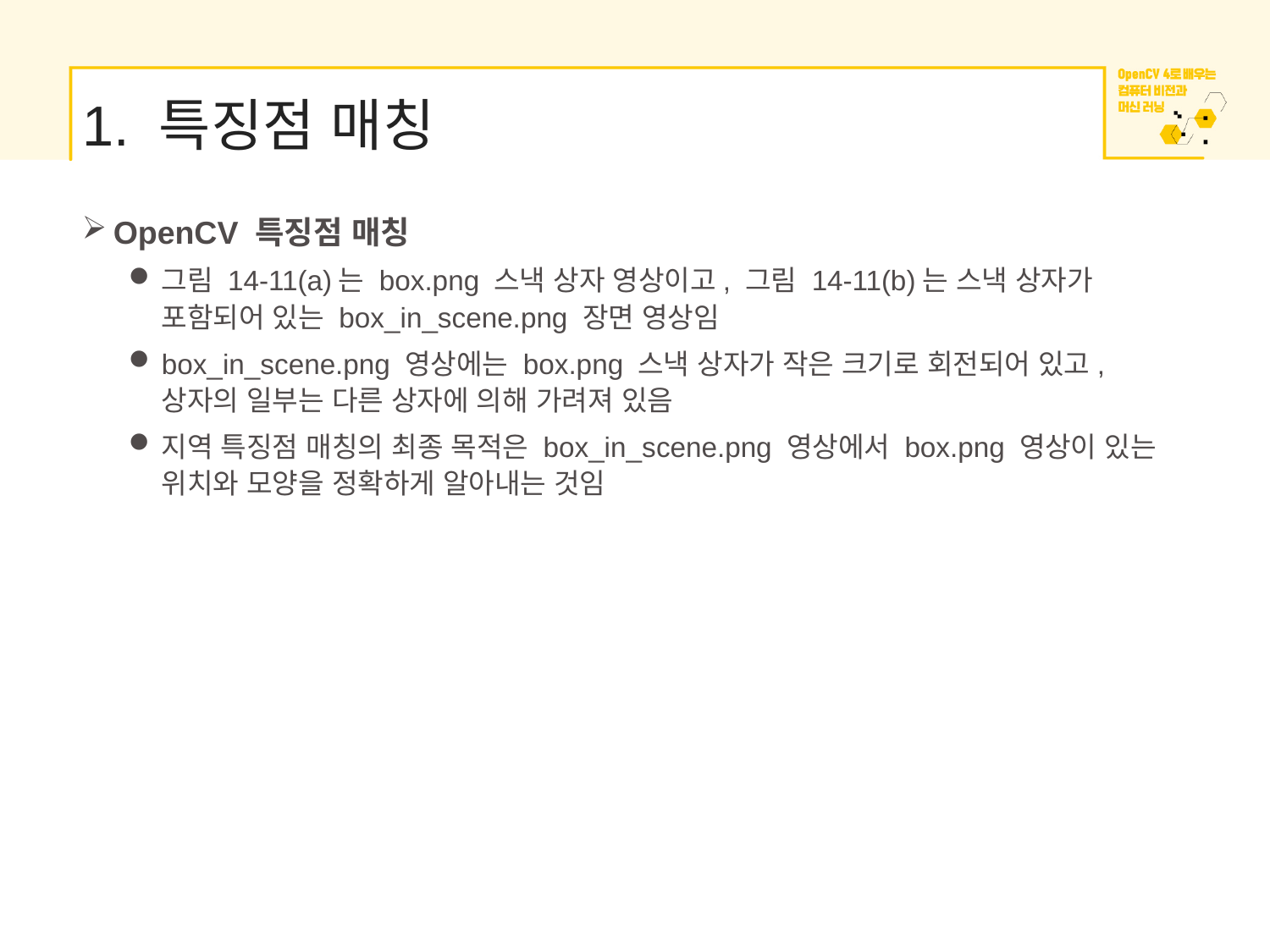

# 1. 특징점 매칭
OpenCV 특징점 매칭
그림 14-11(a)는 box.png 스낵 상자 영상이고, 그림 14-11(b)는 스낵 상자가 포함되어 있는 box_in_scene.png 장면 영상임
box_in_scene.png 영상에는 box.png 스낵 상자가 작은 크기로 회전되어 있고, 상자의 일부는 다른 상자에 의해 가려져 있음
지역 특징점 매칭의 최종 목적은 box_in_scene.png 영상에서 box.png 영상이 있는 위치와 모양을 정확하게 알아내는 것임